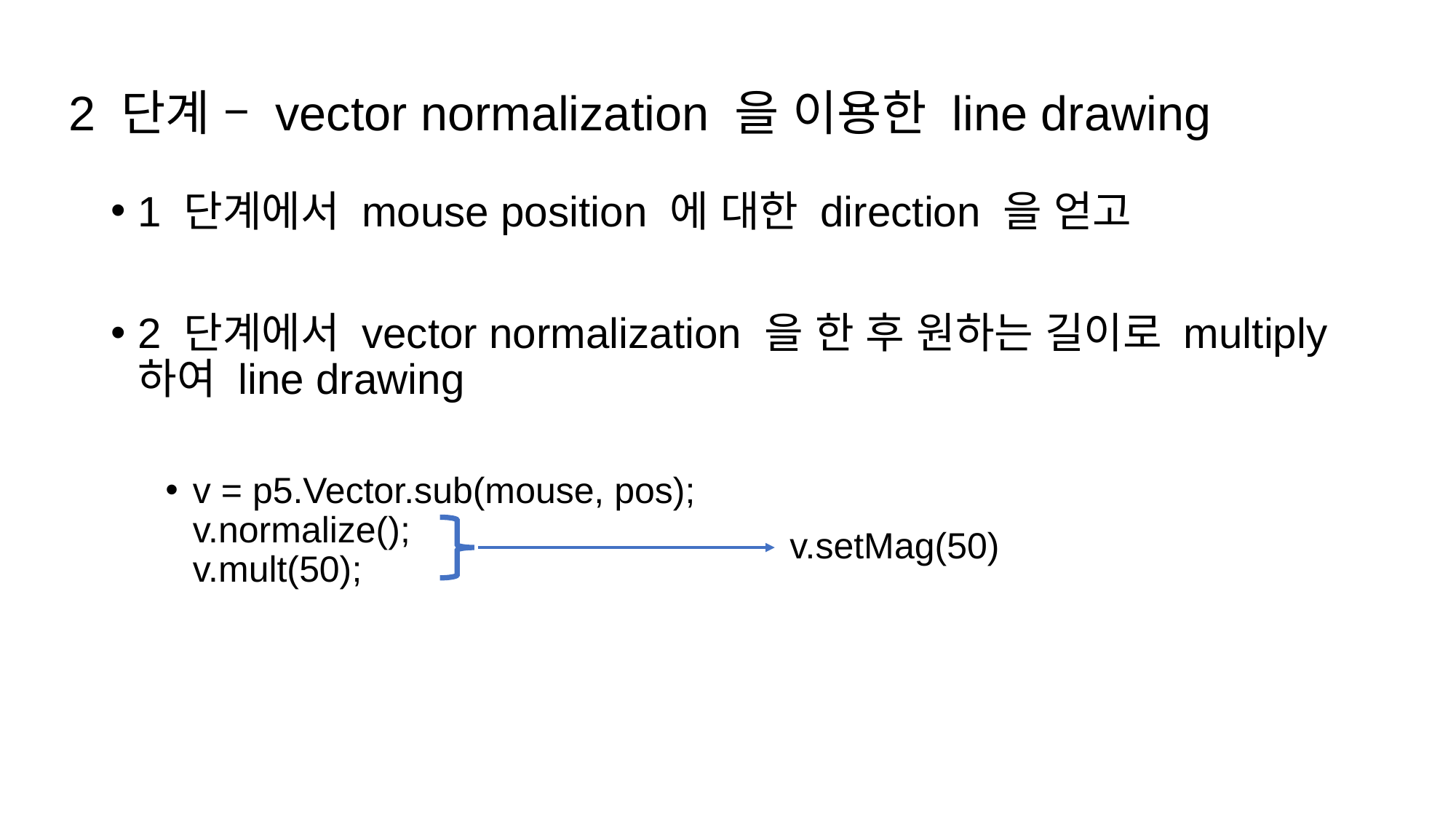

# 2 단계 – vector normalization 을 이용한 line drawing
1 단계에서 mouse position 에 대한 direction 을 얻고

2 단계에서 vector normalization 을 한 후 원하는 길이로 multiply 하여 line drawing

v = p5.Vector.sub(mouse, pos);
v.normalize();
v.mult(50);

v.setMag(50)